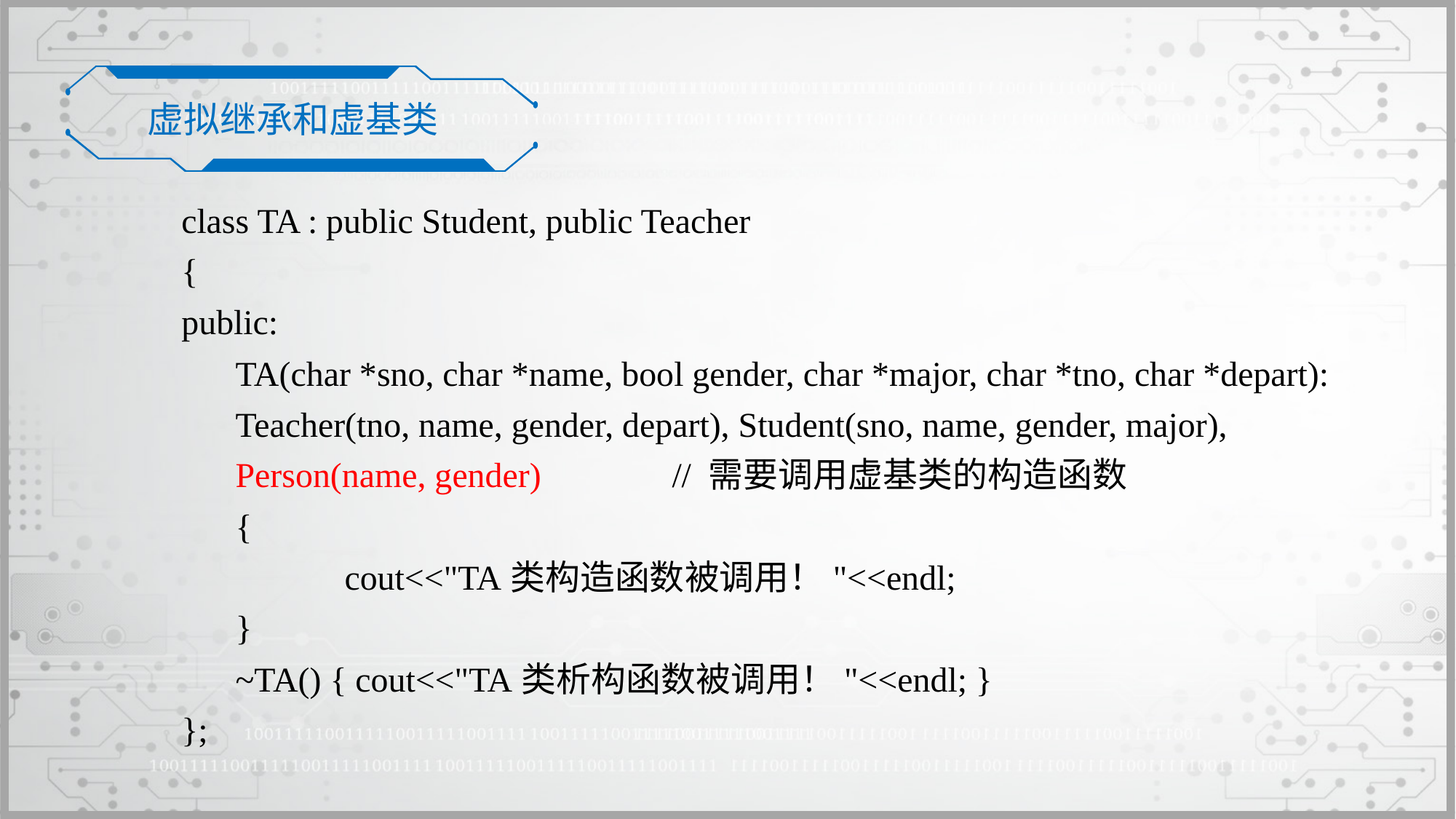

虚拟继承和虚基类
class TA : public Student, public Teacher
{
public:
	TA(char *sno, char *name, bool gender, char *major, char *tno, char *depart):
	Teacher(tno, name, gender, depart), Student(sno, name, gender, major),
	Person(name, gender)	           	// 需要调用虚基类的构造函数
	{
		cout<<"TA类构造函数被调用！"<<endl;
	}
	~TA() { cout<<"TA类析构函数被调用！"<<endl; }
};